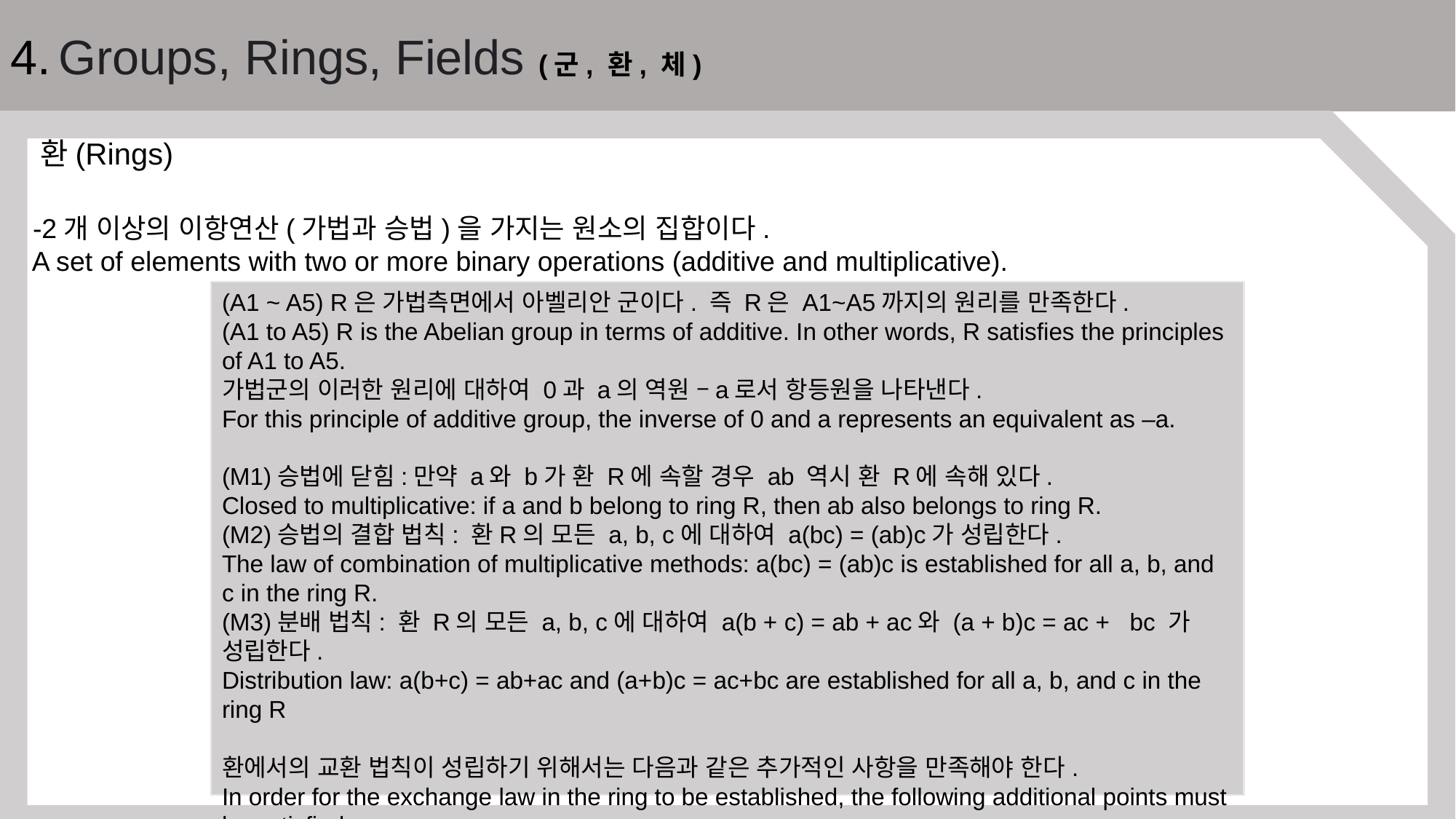

4. Groups, Rings, Fields (군, 환, 체)
 환(Rings)

 -2개 이상의 이항연산(가법과 승법)을 가지는 원소의 집합이다.
 A set of elements with two or more binary operations (additive and multiplicative).

(A1 ~ A5) R은 가법측면에서 아벨리안 군이다. 즉 R은 A1~A5까지의 원리를 만족한다.
(A1 to A5) R is the Abelian group in terms of additive. In other words, R satisfies the principles of A1 to A5.
가법군의 이러한 원리에 대하여 0과 a의 역원 –a로서 항등원을 나타낸다.
For this principle of additive group, the inverse of 0 and a represents an equivalent as –a.

(M1)승법에 닫힘:만약 a와 b가 환 R에 속할 경우 ab 역시 환 R에 속해 있다.
Closed to multiplicative: if a and b belong to ring R, then ab also belongs to ring R.
(M2)승법의 결합 법칙: 환R의 모든 a, b, c에 대하여 a(bc) = (ab)c가 성립한다.
The law of combination of multiplicative methods: a(bc) = (ab)c is established for all a, b, and c in the ring R.
(M3)분배 법칙: 환 R의 모든 a, b, c에 대하여 a(b + c) = ab + ac와 (a + b)c = ac +   bc 가 성립한다.
Distribution law: a(b+c) = ab+ac and (a+b)c = ac+bc are established for all a, b, and c in the ring R

환에서의 교환 법칙이 성립하기 위해서는 다음과 같은 추가적인 사항을 만족해야 한다.
In order for the exchange law in the ring to be established, the following additional points must be satisfied.

(M4) 승법의 교환 법칙: 환 R의 모든 a와 b에 대하여 ab = ba가 성립한다.
The law of exchange of multiplication: ab = ba is established for all a and b in the ring R.